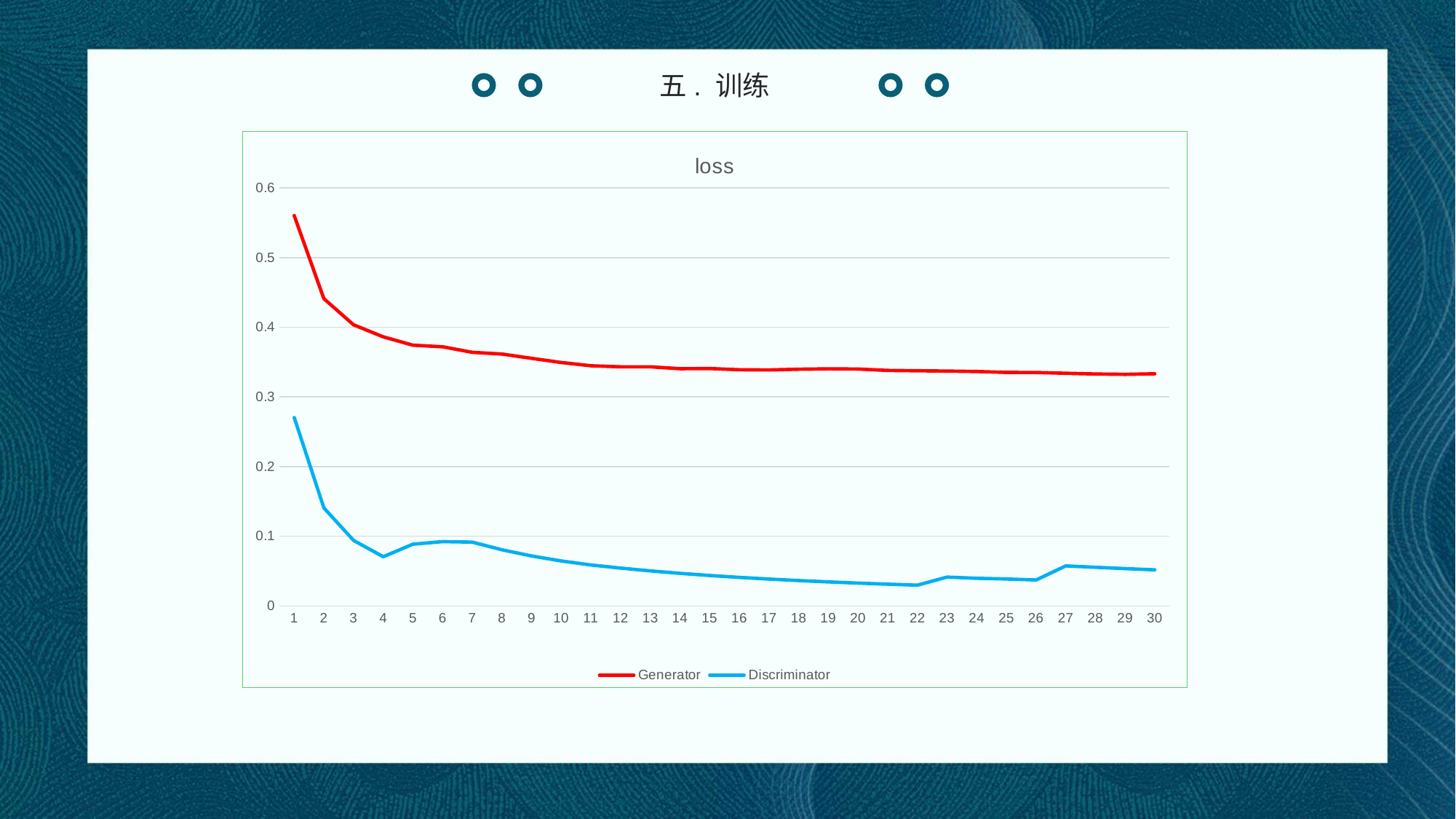

五. 训练

### Chart: loss

| Category |  |  |
|---|---|---|
| 1 | 0.5601578333333334 | 0.27041916666666665 |
| 2 | 0.44096966666666665 | 0.14072633333333334 |
| 3 | 0.4034526666666667 | 0.09411016666666668 |
| 4 | 0.38621616666666664 | 0.07069275 |
| 5 | 0.37425796666666666 | 0.08863896666666667 |
| 6 | 0.3719404722222222 | 0.09234008333333334 |
| 7 | 0.3639844285714286 | 0.0915982619047619 |
| 8 | 0.3615451041666667 | 0.08063147916666667 |
| 9 | 0.3553512962962963 | 0.07176403703703704 |
| 10 | 0.34937819999999997 | 0.06463601666666667 |
| 11 | 0.34466287878787877 | 0.05879025757575758 |
| 12 | 0.3431798888888889 | 0.05435970833333333 |
| 13 | 0.3431769102564103 | 0.05033732051282051 |
| 14 | 0.3405028214285714 | 0.04684755952380953 |
| 15 | 0.34074075555555555 | 0.043737677777777775 |
| 16 | 0.3390006875 | 0.04101991666666667 |
| 17 | 0.3386930980392157 | 0.03861229411764706 |
| 18 | 0.3397432222222222 | 0.03647162037037037 |
| 19 | 0.3402919385964912 | 0.03455763157894737 |
| 20 | 0.3399732833333333 | 0.0328317 |
| 21 | 0.3380538174603175 | 0.03127512698412698 |
| 22 | 0.3375565606060606 | 0.029854174242424245 |
| 23 | 0.3371018768115942 | 0.04145823188405797 |
| 24 | 0.33650559722222223 | 0.039771347222222225 |
| 25 | 0.3352070466666667 | 0.038744766666666666 |
| 26 | 0.335089858974359 | 0.03734816666666667 |
| 27 | 0.3339702839506173 | 0.05754274691358025 |
| 28 | 0.33291075595238095 | 0.055534011904761905 |
| 29 | 0.33241297701149425 | 0.05362996551724138 |
| 30 | 0.33319435555555554 | 0.05185658888888889 |